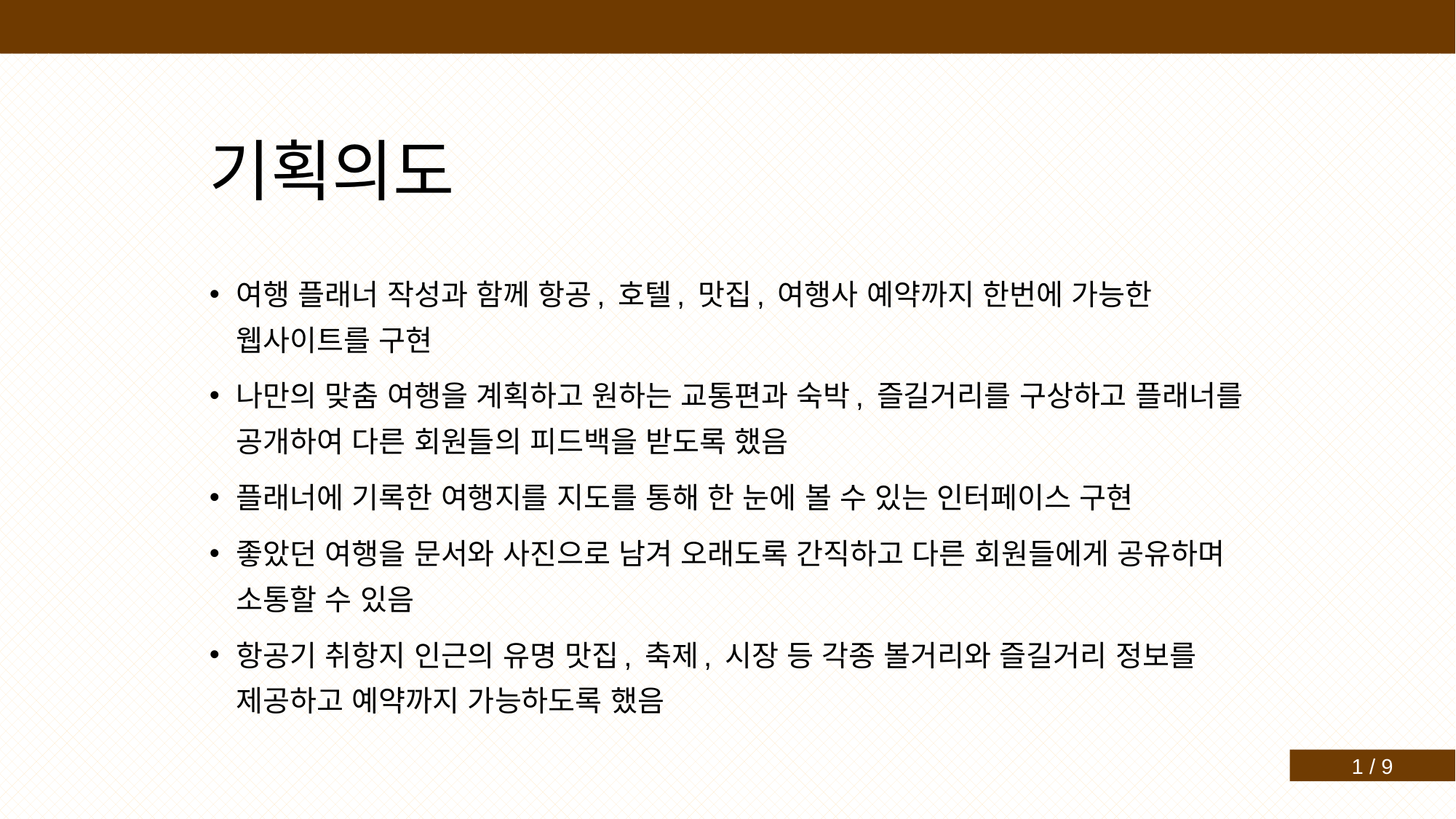

기획의도
여행 플래너 작성과 함께 항공, 호텔, 맛집, 여행사 예약까지 한번에 가능한 웹사이트를 구현
나만의 맞춤 여행을 계획하고 원하는 교통편과 숙박, 즐길거리를 구상하고 플래너를 공개하여 다른 회원들의 피드백을 받도록 했음
플래너에 기록한 여행지를 지도를 통해 한 눈에 볼 수 있는 인터페이스 구현
좋았던 여행을 문서와 사진으로 남겨 오래도록 간직하고 다른 회원들에게 공유하며 소통할 수 있음
항공기 취항지 인근의 유명 맛집, 축제, 시장 등 각종 볼거리와 즐길거리 정보를 제공하고 예약까지 가능하도록 했음

1 / 9